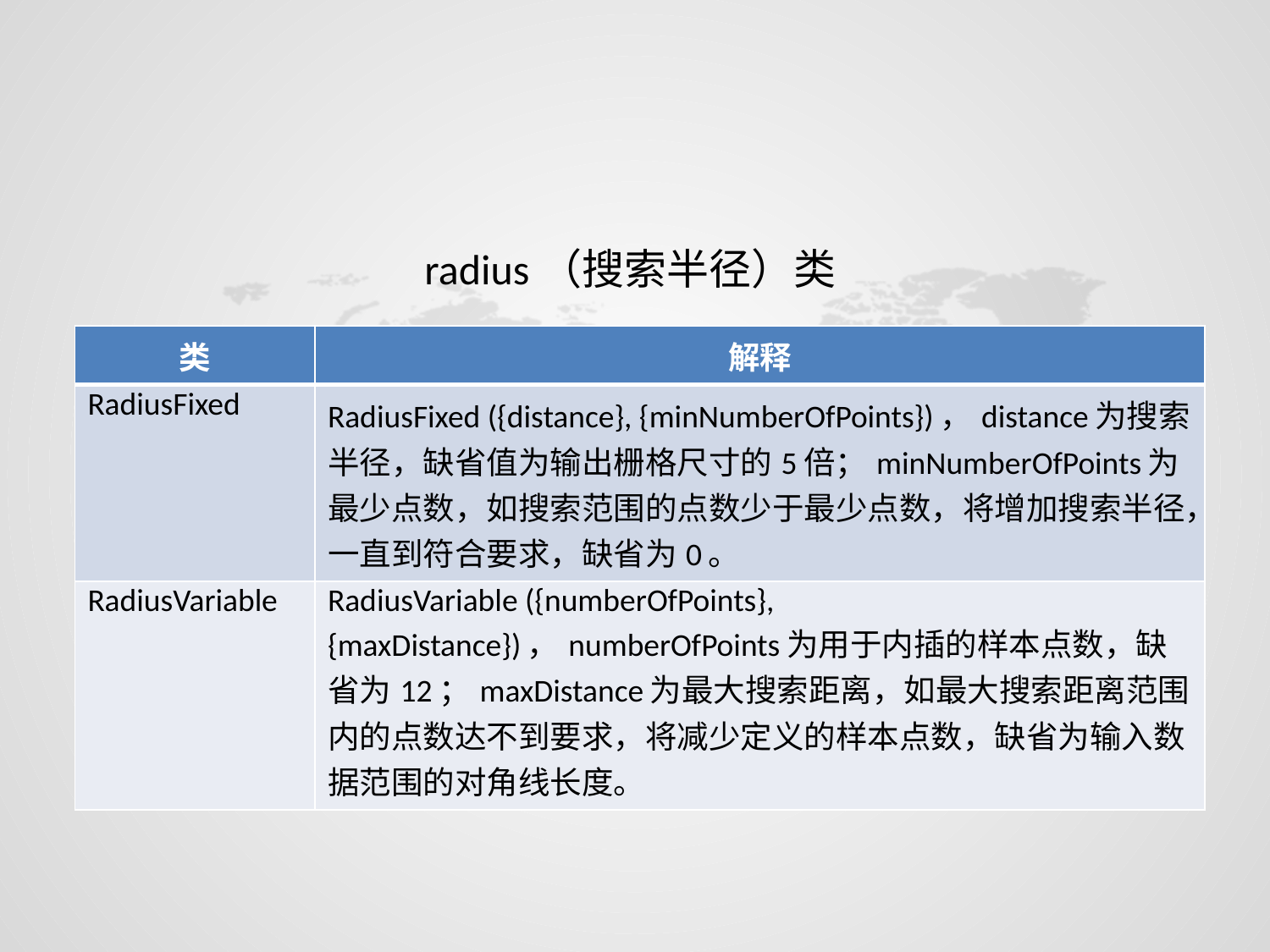

radius（搜索半径）类
| 类 | 解释 |
| --- | --- |
| RadiusFixed | RadiusFixed ({distance}, {minNumberOfPoints})，distance为搜索半径，缺省值为输出栅格尺寸的5倍；minNumberOfPoints为最少点数，如搜索范围的点数少于最少点数，将增加搜索半径，一直到符合要求，缺省为0。 |
| RadiusVariable | RadiusVariable ({numberOfPoints}, {maxDistance})，numberOfPoints为用于内插的样本点数，缺省为12；maxDistance为最大搜索距离，如最大搜索距离范围内的点数达不到要求，将减少定义的样本点数，缺省为输入数据范围的对角线长度。 |